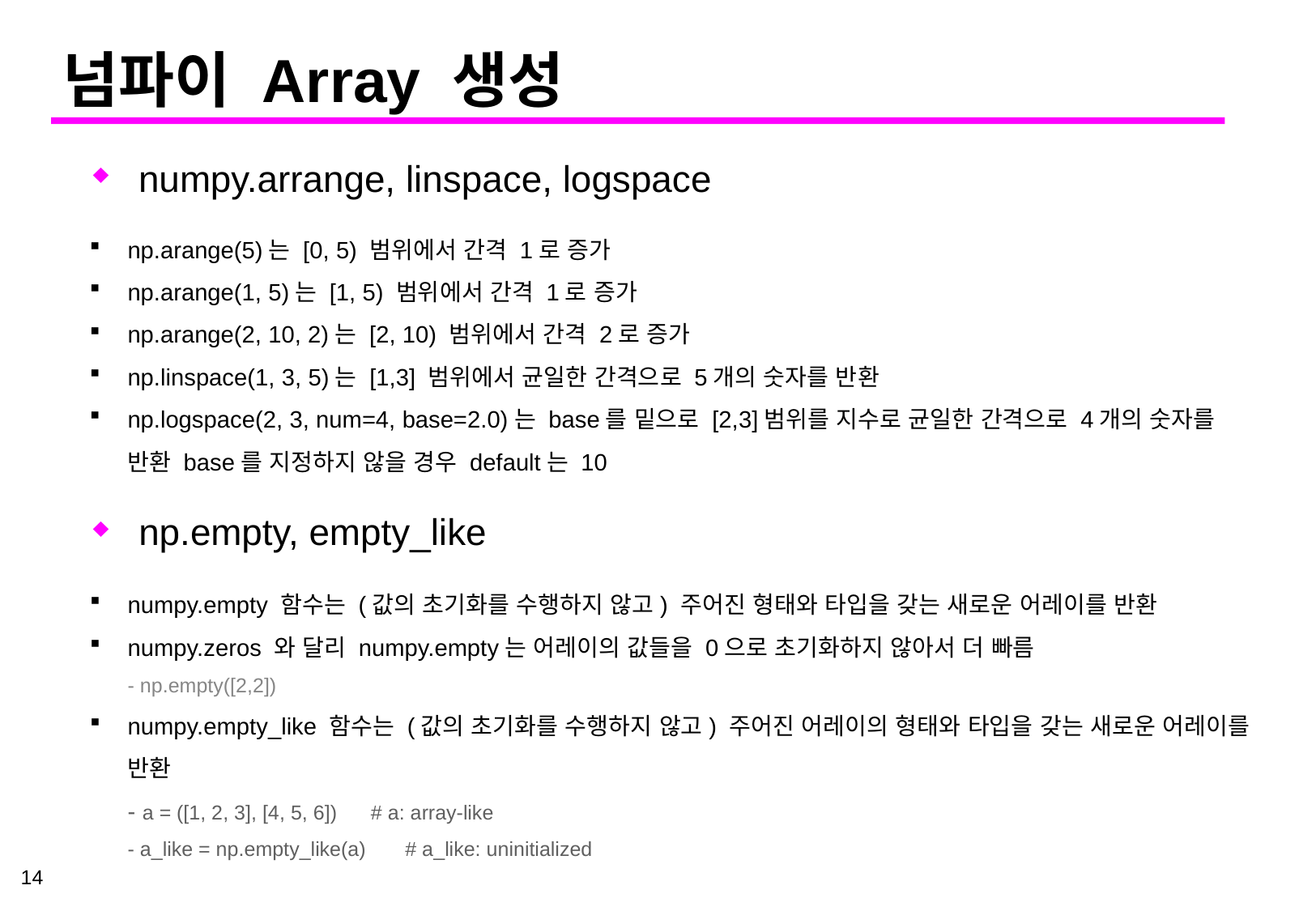

# 넘파이 Array 생성
numpy.arrange, linspace, logspace
np.arange(5)는 [0, 5) 범위에서 간격 1로 증가
np.arange(1, 5)는 [1, 5) 범위에서 간격 1로 증가
np.arange(2, 10, 2)는 [2, 10) 범위에서 간격 2로 증가
np.linspace(1, 3, 5)는 [1,3] 범위에서 균일한 간격으로 5개의 숫자를 반환
np.logspace(2, 3, num=4, base=2.0)는 base를 밑으로 [2,3]범위를 지수로 균일한 간격으로 4개의 숫자를 반환 base를 지정하지 않을 경우 default는 10
np.empty, empty_like
numpy.empty 함수는 (값의 초기화를 수행하지 않고) 주어진 형태와 타입을 갖는 새로운 어레이를 반환
numpy.zeros 와 달리 numpy.empty는 어레이의 값들을 0으로 초기화하지 않아서 더 빠름
- np.empty([2,2])
numpy.empty_like 함수는 (값의 초기화를 수행하지 않고) 주어진 어레이의 형태와 타입을 갖는 새로운 어레이를 반환
- a = ([1, 2, 3], [4, 5, 6])      # a: array-like
- a_like = np.empty_like(a)       # a_like: uninitialized
14